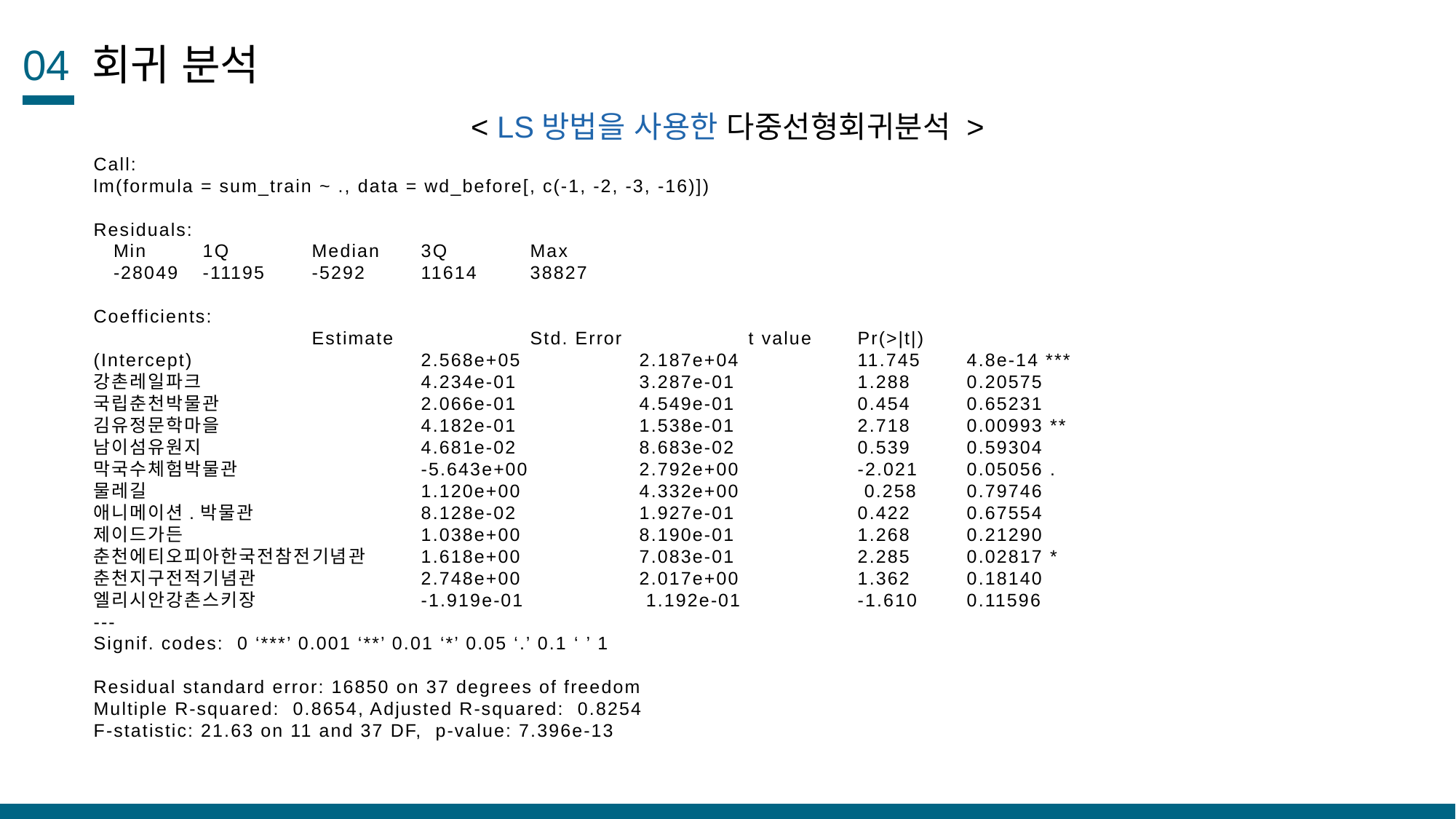

04 회귀 분석
< LS방법을 사용한 다중선형회귀분석 >
Call:
lm(formula = sum_train ~ ., data = wd_before[, c(-1, -2, -3, -16)])

Residuals:
   Min	1Q 	Median	3Q	Max
   -28049 	-11195  	-5292  	11614  	38827

Coefficients:
                                 	Estimate 		Std. Error 		t value 	Pr(>|t|)
(Intercept)                     	2.568e+05  	2.187e+04  	11.745  	4.8e-14 ***
강촌레일파크                    	4.234e-01  	3.287e-01   	1.288  	0.20575
국립춘천박물관                  	2.066e-01  	4.549e-01   	0.454  	0.65231
김유정문학마을                 	4.182e-01  	1.538e-01   	2.718  	0.00993 **
남이섬유원지                    	4.681e-02  	8.683e-02   	0.539  	0.59304
막국수체험박물관               	-5.643e+00  	2.792e+00  	-2.021  	0.05056 .
물레길                          	1.120e+00  	4.332e+00  	 0.258  	0.79746
애니메이션.박물관               	8.128e-02  	1.927e-01   	0.422  	0.67554
제이드가든                      	1.038e+00  	8.190e-01   	1.268  	0.21290
춘천에티오피아한국전참전기념관  	1.618e+00  	7.083e-01   	2.285  	0.02817 *
춘천지구전적기념관              	2.748e+00  	2.017e+00   	1.362  	0.18140
엘리시안강촌스키장             	-1.919e-01 	 1.192e-01  	-1.610  	0.11596
---
Signif. codes:  0 ‘***’ 0.001 ‘**’ 0.01 ‘*’ 0.05 ‘.’ 0.1 ‘ ’ 1

Residual standard error: 16850 on 37 degrees of freedom
Multiple R-squared:  0.8654, Adjusted R-squared:  0.8254
F-statistic: 21.63 on 11 and 37 DF,  p-value: 7.396e-13